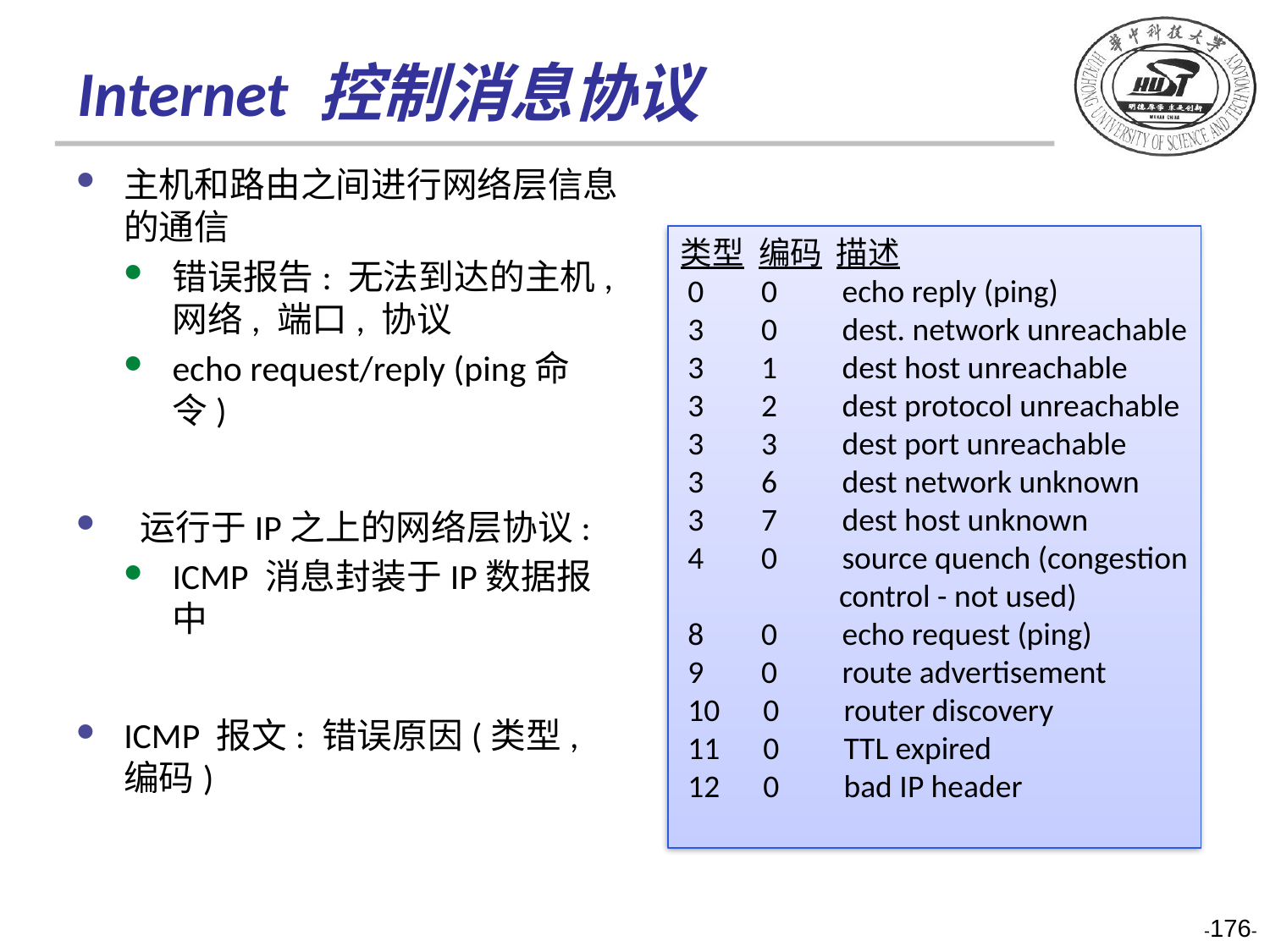

# Internet 控制消息协议
主机和路由之间进行网络层信息的通信
错误报告: 无法到达的主机, 网络, 端口, 协议
echo request/reply (ping命令)

 运行于IP之上的网络层协议:
ICMP 消息封装于IP数据报中

ICMP 报文: 错误原因(类型, 编码)

类型  编码  描述
 0        0         echo reply (ping)
 3        0         dest. network unreachable
 3        1         dest host unreachable
 3        2         dest protocol unreachable
 3        3         dest port unreachable
 3        6         dest network unknown
 3        7         dest host unknown
 4        0         source quench (congestion
                      control - not used)
 8        0         echo request (ping)
 9        0         route advertisement
 10      0         router discovery
 11      0         TTL expired
 12      0         bad IP header

-176-